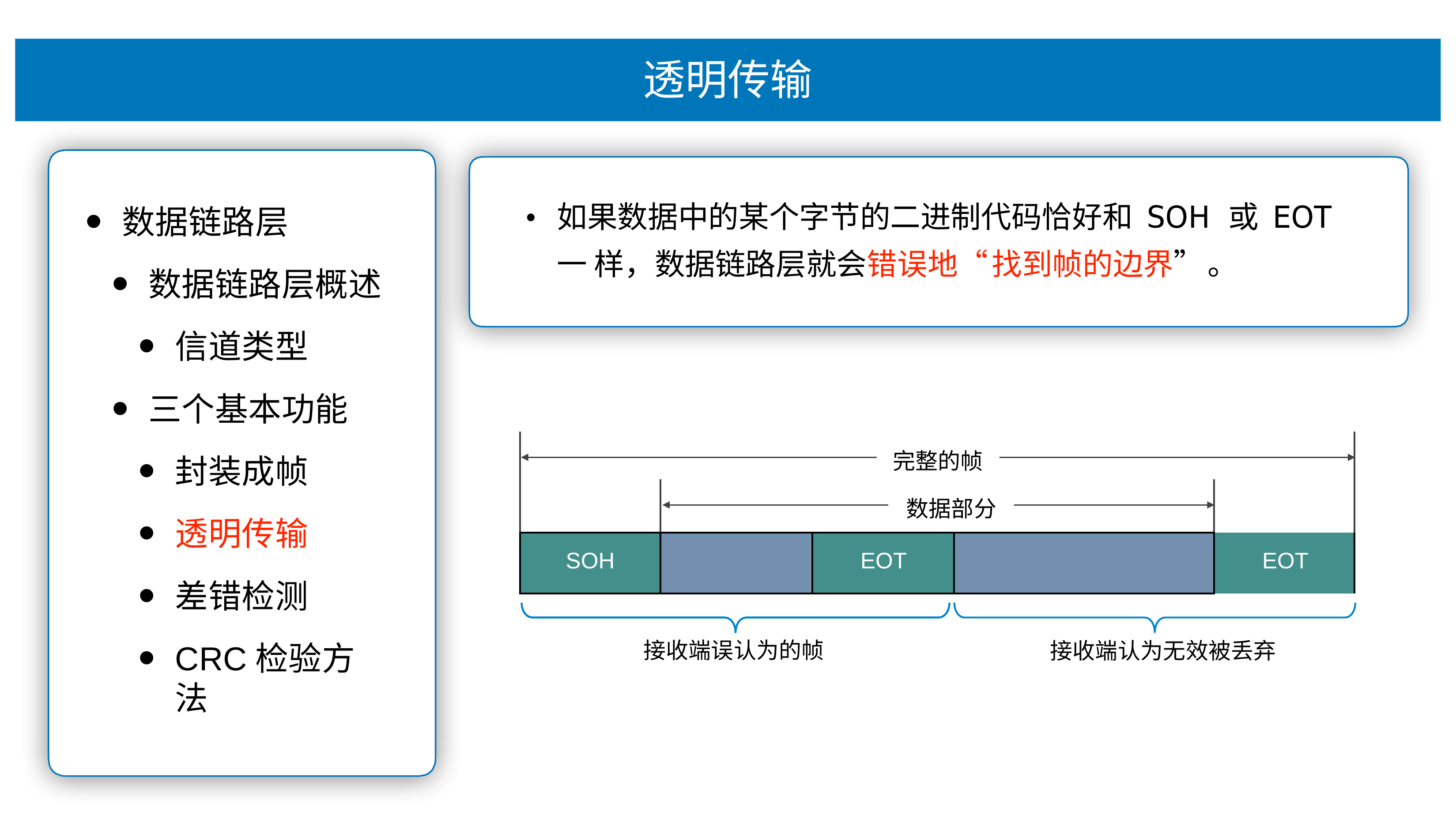

# 透明传输

如果数据中的某个字节的⼆进制代码恰好和 SOH 或 EOT ⼀ 样，数据链路层就会错误地“找到帧的边界”。
数据链路层
数据链路层概述
信道类型
三个基本功能
封装成帧
透明传输
差错检测
CRC检验⽅法
•
| 完整的帧 |  |  |  |  |
| --- | --- | --- | --- | --- |
|  | 数据部分 |  |  |  |
| SOH |  | EOT |  | EOT |

接收端误认为的帧
接收端认为⽆效被丢弃